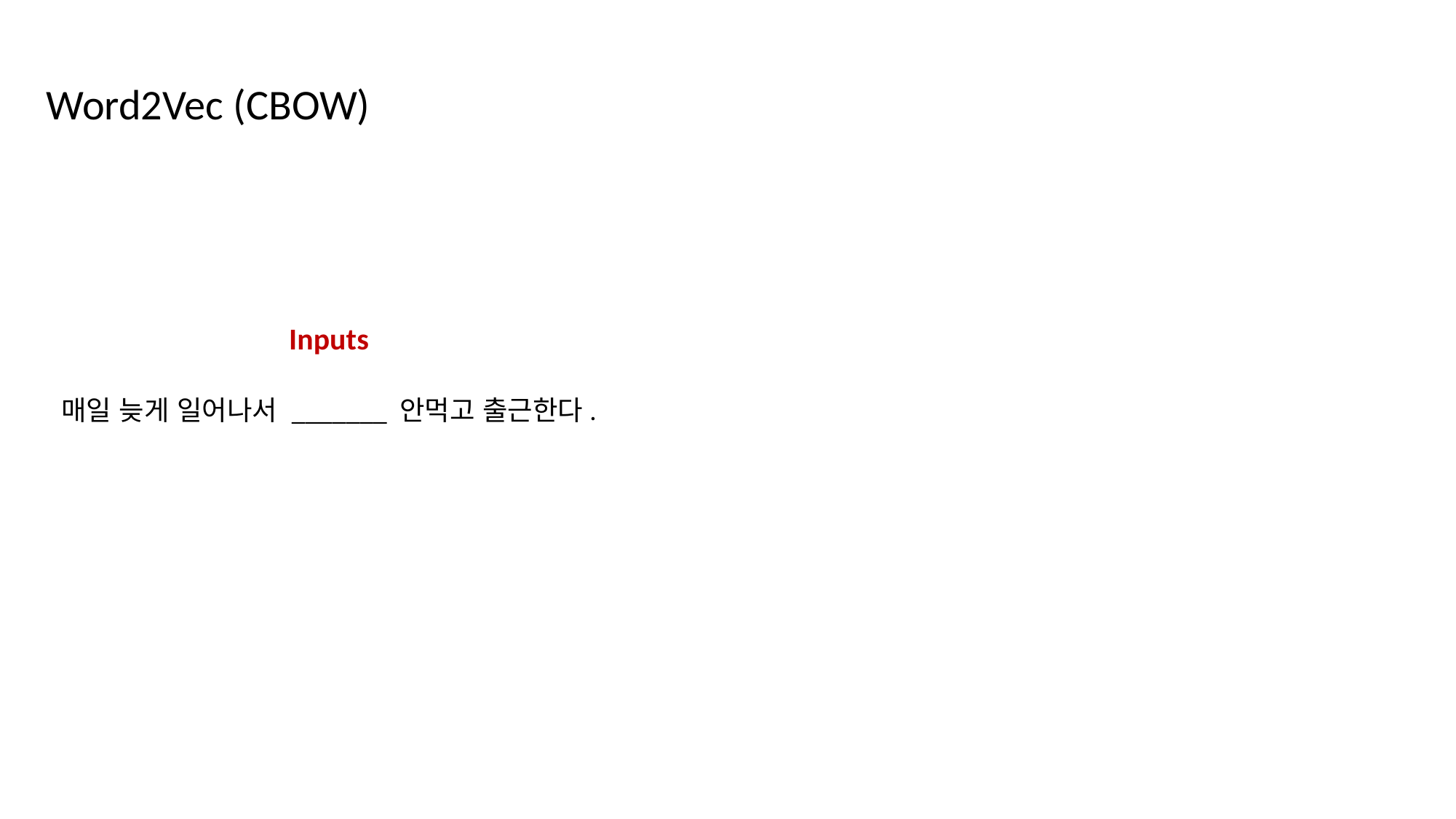

Word2Vec (CBOW)
Inputs
매일 늦게 일어나서 _______ 안먹고 출근한다.